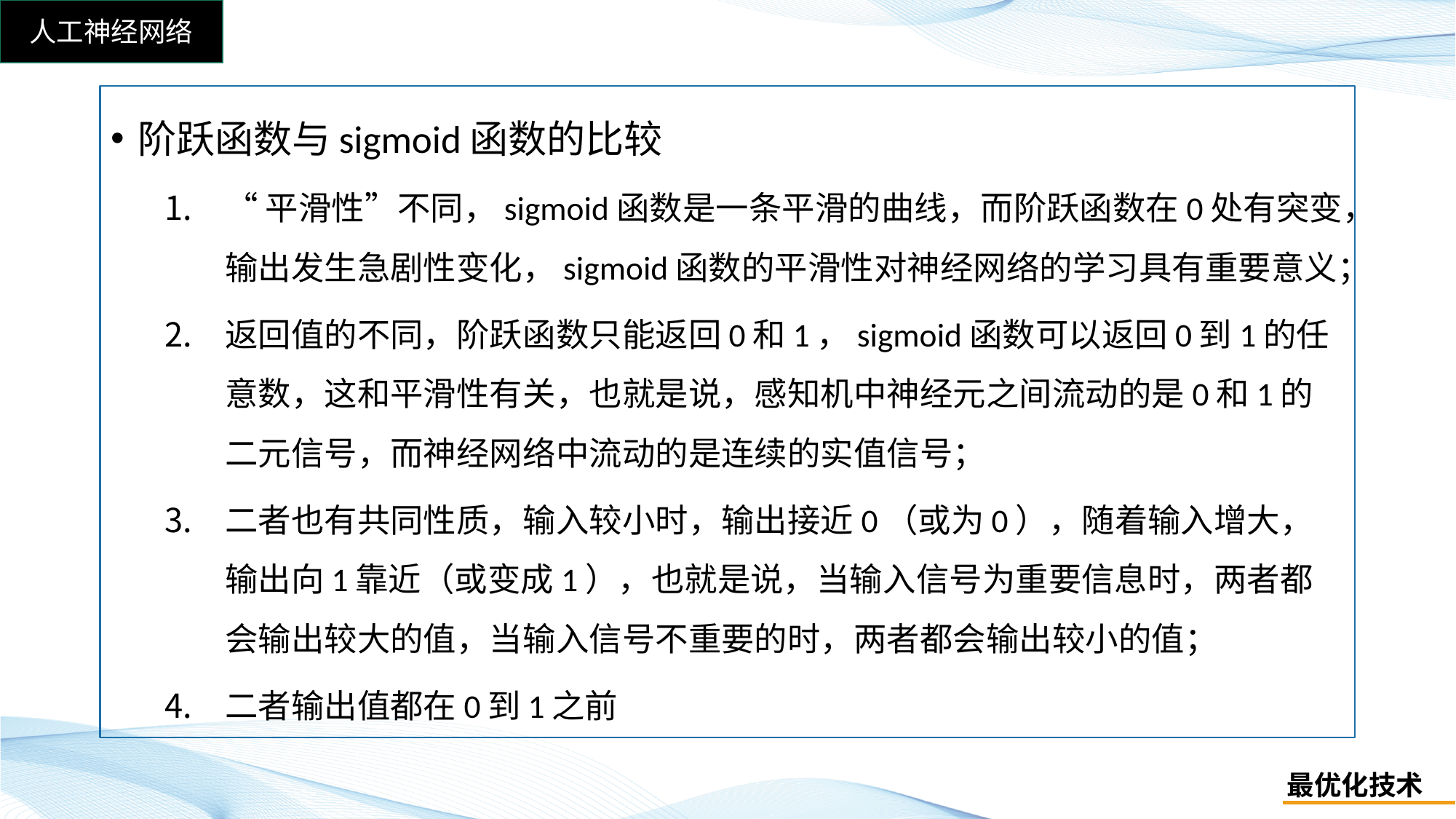

阶跃函数与sigmoid函数的比较
“平滑性”不同，sigmoid函数是一条平滑的曲线，而阶跃函数在0处有突变，输出发生急剧性变化，sigmoid函数的平滑性对神经网络的学习具有重要意义；
返回值的不同，阶跃函数只能返回0和1，sigmoid函数可以返回0到1的任意数，这和平滑性有关，也就是说，感知机中神经元之间流动的是0和1的二元信号，而神经网络中流动的是连续的实值信号；
二者也有共同性质，输入较小时，输出接近0（或为0），随着输入增大，输出向1靠近（或变成1），也就是说，当输入信号为重要信息时，两者都会输出较大的值，当输入信号不重要的时，两者都会输出较小的值；
二者输出值都在0到1之前